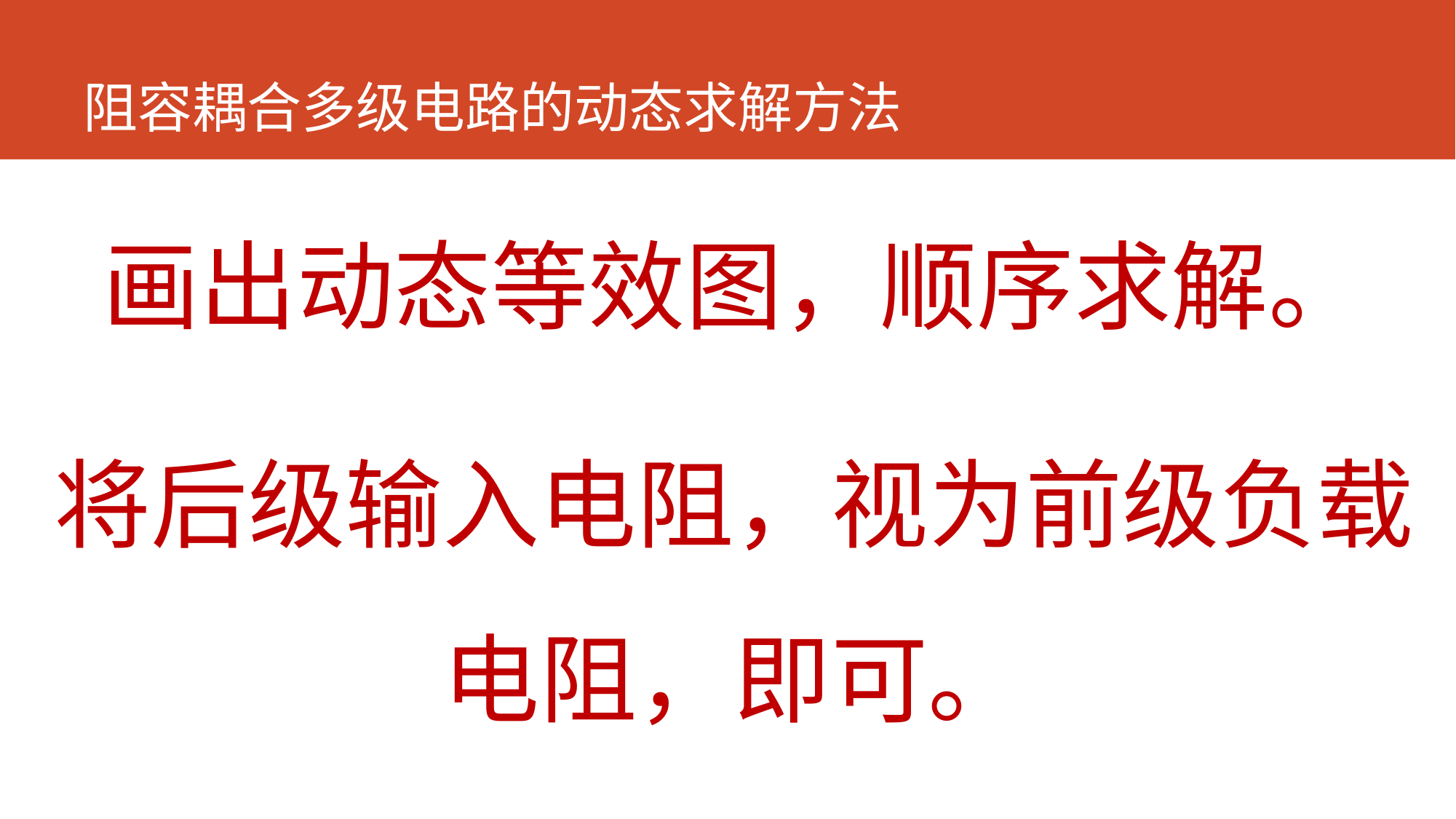

# 阻容耦合多级电路的动态求解方法
画出动态等效图，顺序求解。
将后级输入电阻，视为前级负载电阻，即可。